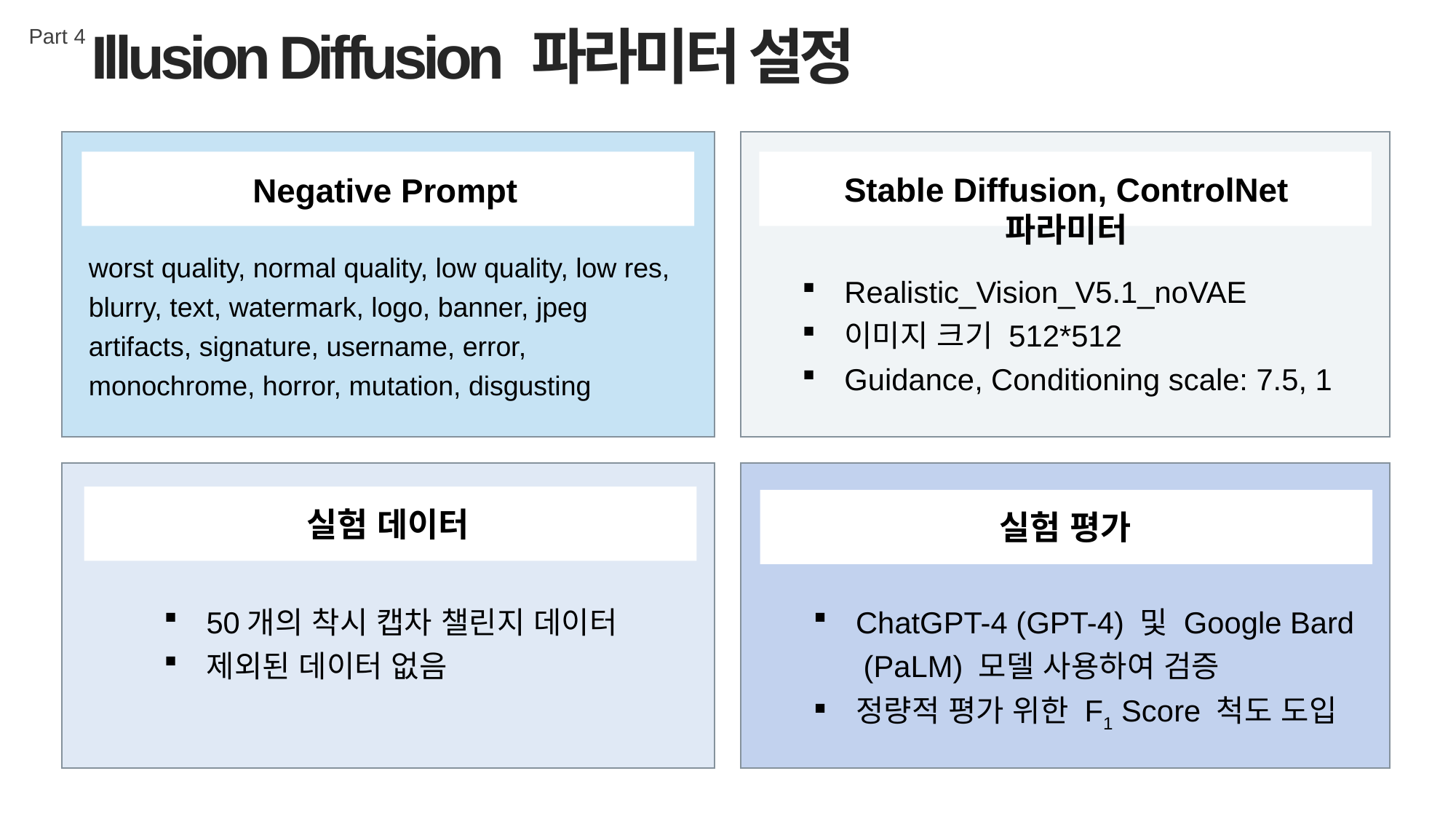

Illusion Diffusion 파라미터 설정
Part 4

Stable Diffusion, ControlNet 파라미터
Negative Prompt
worst quality, normal quality, low quality, low res, blurry, text, watermark, logo, banner, jpeg artifacts, signature, username, error, monochrome, horror, mutation, disgusting

Realistic_Vision_V5.1_noVAE
이미지 크기 512*512
Guidance, Conditioning scale: 7.5, 1

실험 데이터
실험 평가
50개의 착시 캡차 챌린지 데이터
제외된 데이터 없음

ChatGPT-4 (GPT-4) 및 Google Bard
      (PaLM) 모델 사용하여 검증
정량적 평가 위한 F1 Score 척도 도입